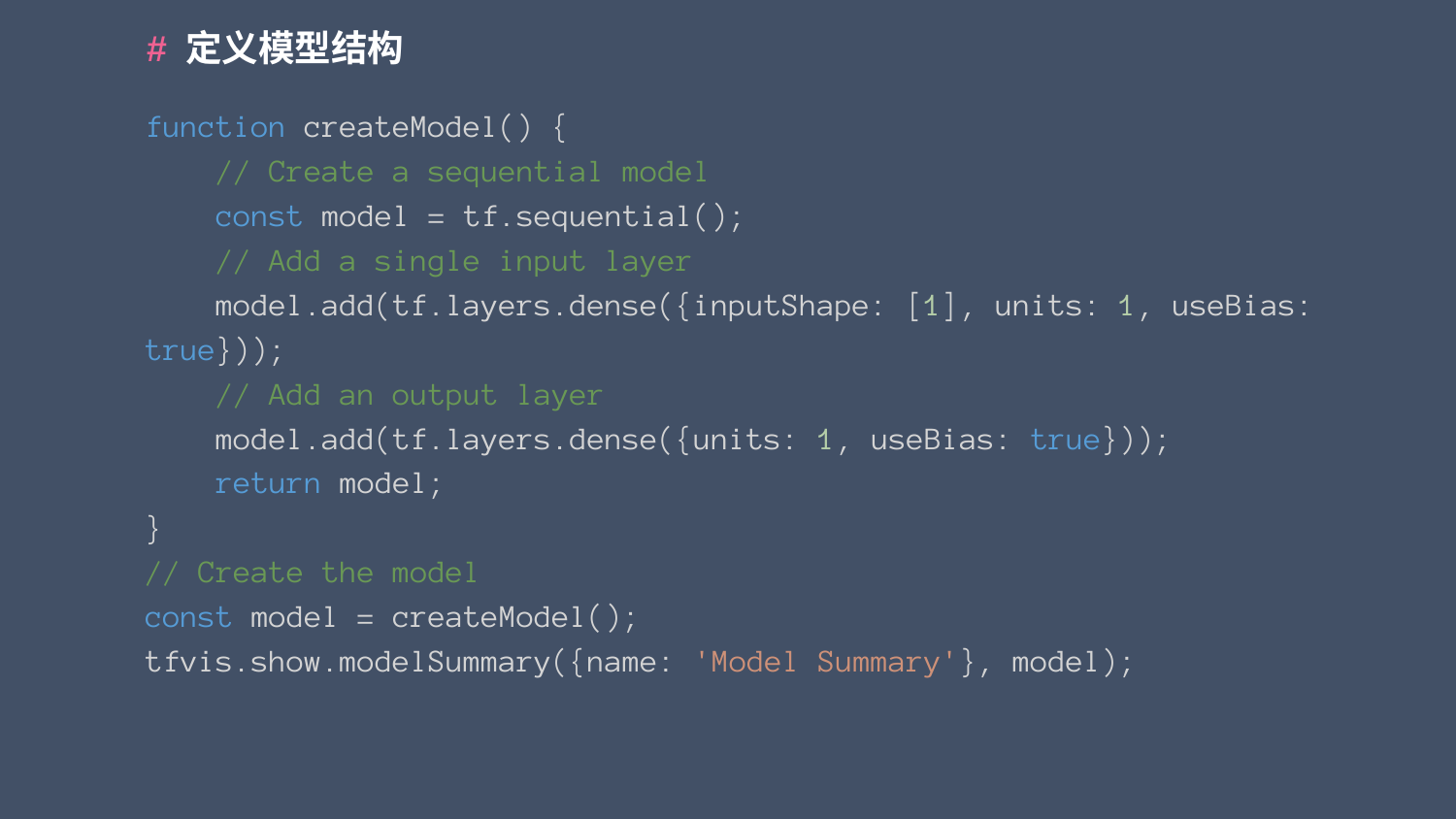

# 定义模型结构
function createModel() {
    // Create a sequential model
    const model = tf.sequential();
    // Add a single input layer
    model.add(tf.layers.dense({inputShape: [1], units: 1, useBias: true}));
    // Add an output layer
    model.add(tf.layers.dense({units: 1, useBias: true}));
    return model;
}
// Create the model
const model = createModel();
tfvis.show.modelSummary({name: 'Model Summary'}, model);